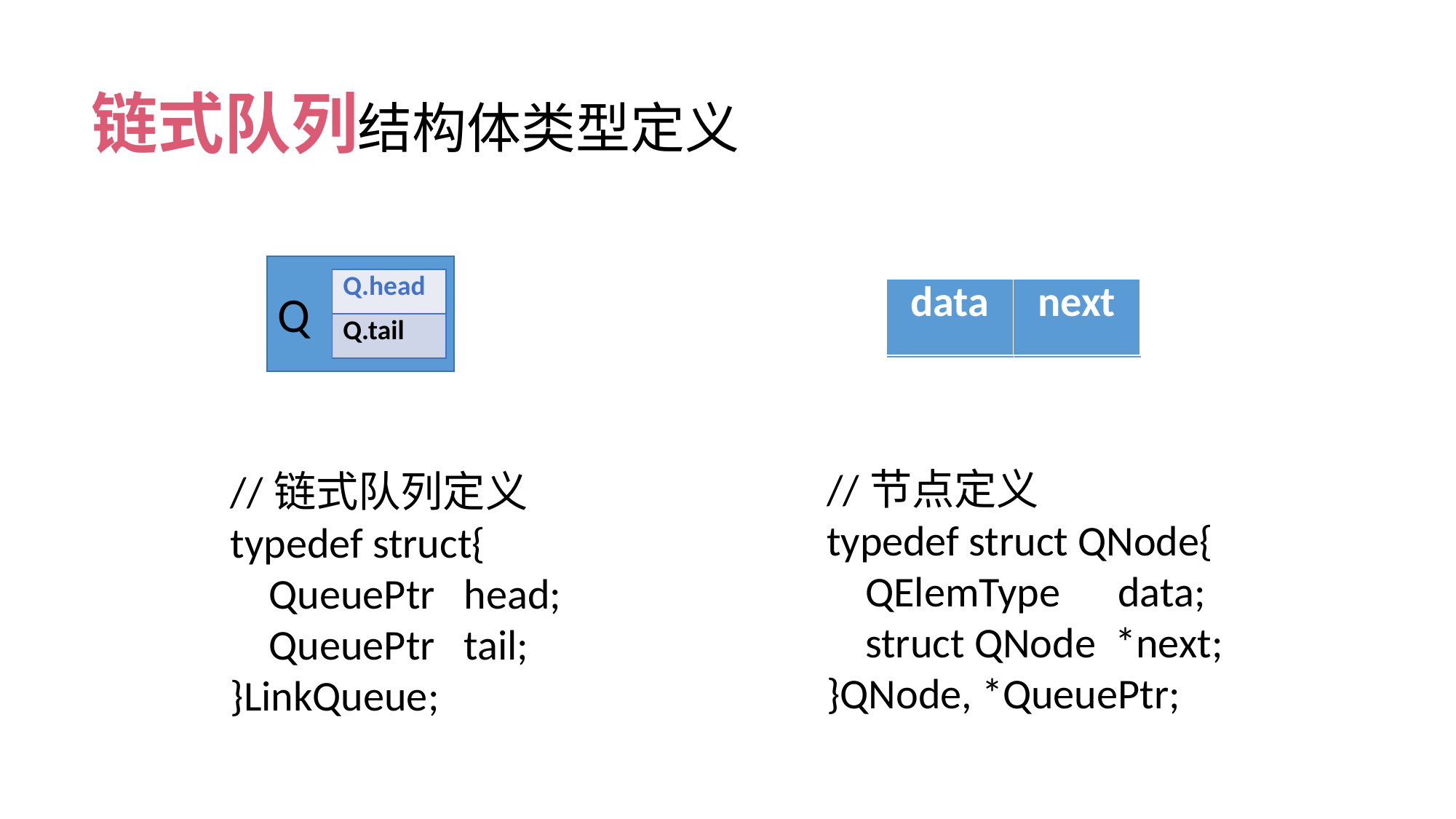

链式队列结构体类型定义

Q
| Q.head |
| --- |
| Q.tail |
| data | NULL |
| --- | --- |
| data | next |
| --- | --- |
//节点定义
typedef struct QNode{
    QElemType      data;
    struct QNode  *next;
}QNode, *QueuePtr;
//链式队列定义
typedef struct{
    QueuePtr   head;
    QueuePtr   tail;
}LinkQueue;